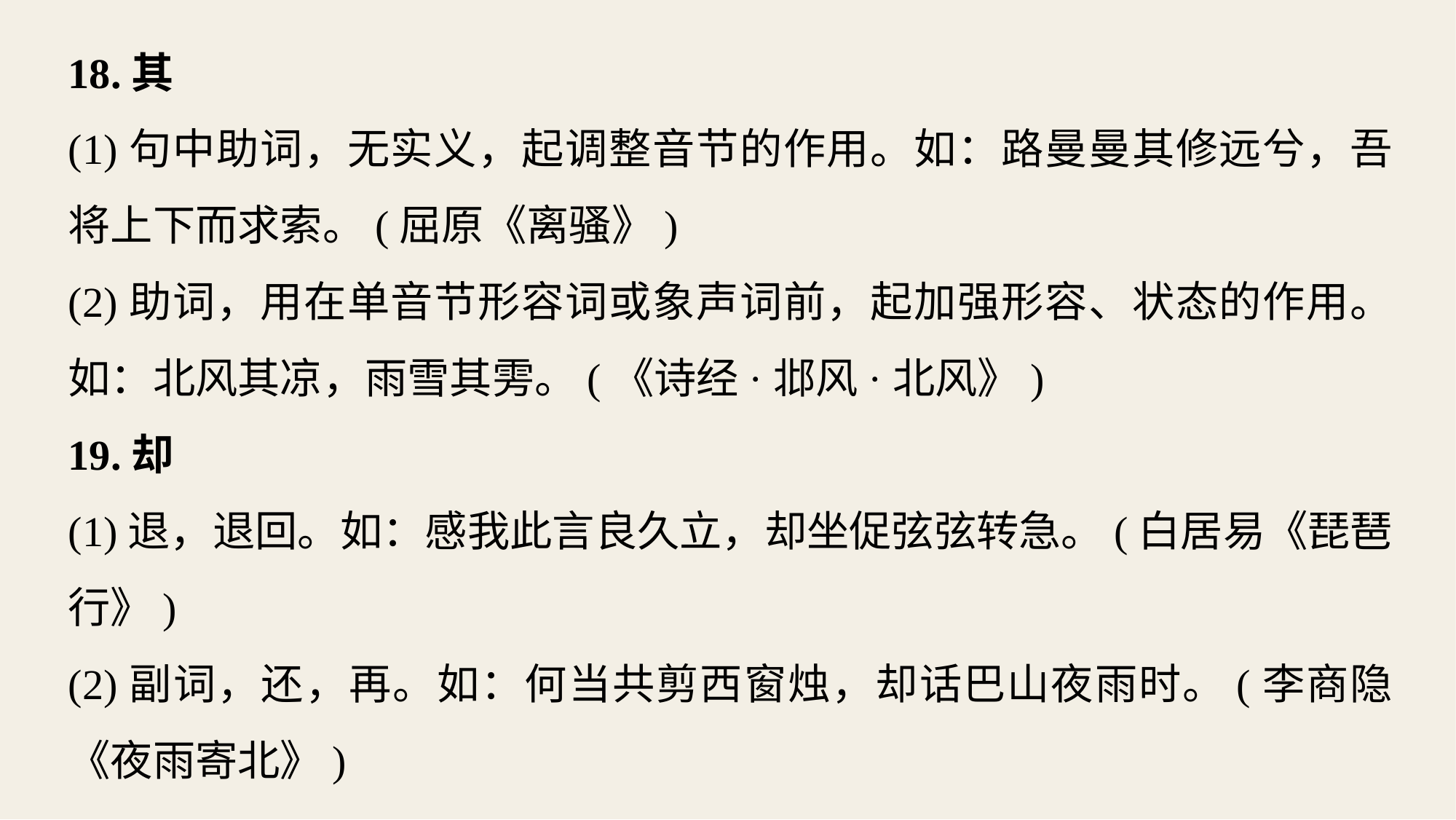

18.其
(1)句中助词，无实义，起调整音节的作用。如：路曼曼其修远兮，吾将上下而求索。(屈原《离骚》)
(2)助词，用在单音节形容词或象声词前，起加强形容、状态的作用。如：北风其凉，雨雪其雱。(《诗经·邶风·北风》)
19.却
(1)退，退回。如：感我此言良久立，却坐促弦弦转急。(白居易《琵琶行》)
(2)副词，还，再。如：何当共剪西窗烛，却话巴山夜雨时。(李商隐《夜雨寄北》)